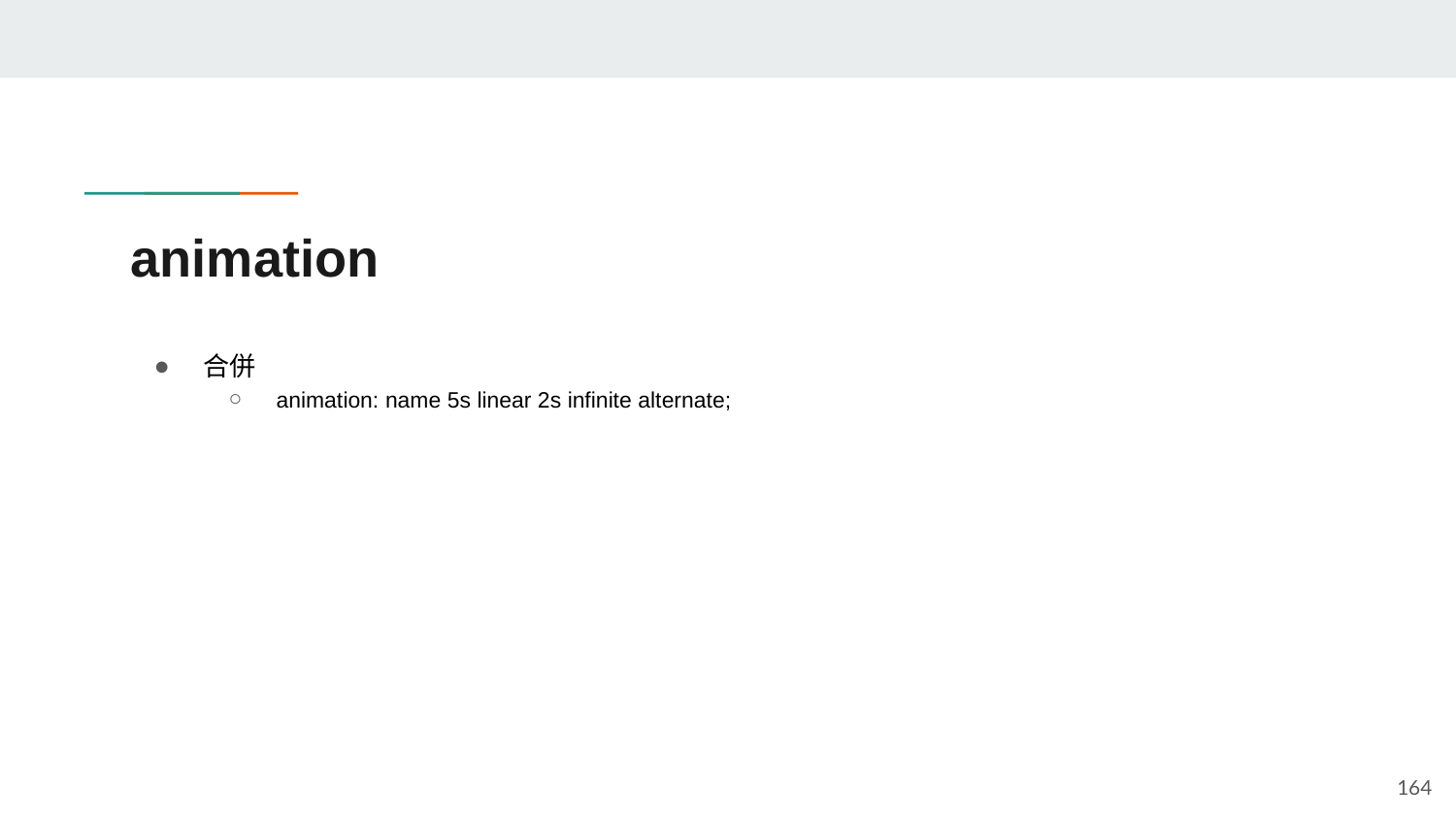

# animation
合併
animation: name 5s linear 2s infinite alternate;

164